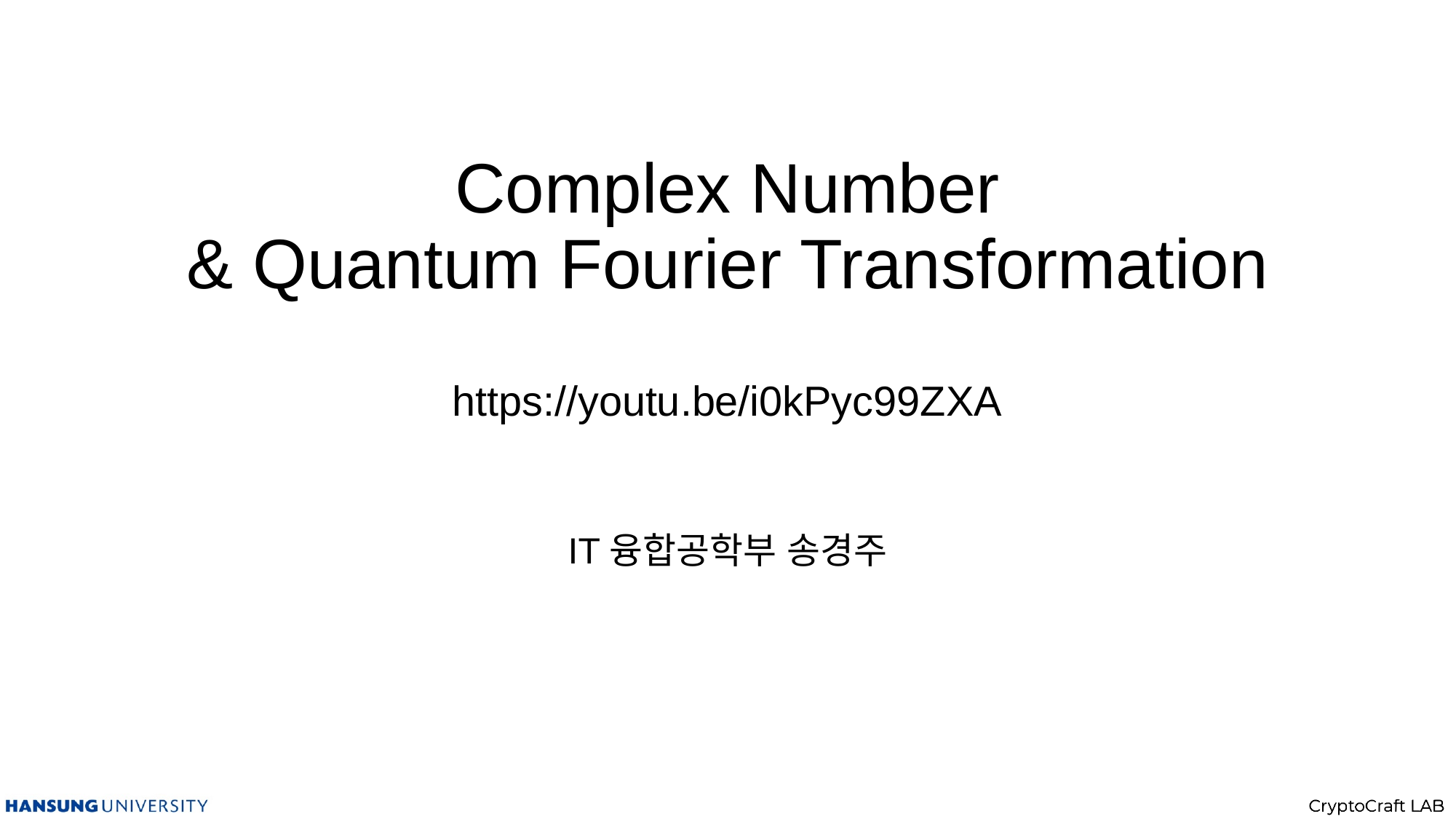

# Complex Number & Quantum Fourier Transformation https://youtu.be/i0kPyc99ZXA
IT융합공학부 송경주